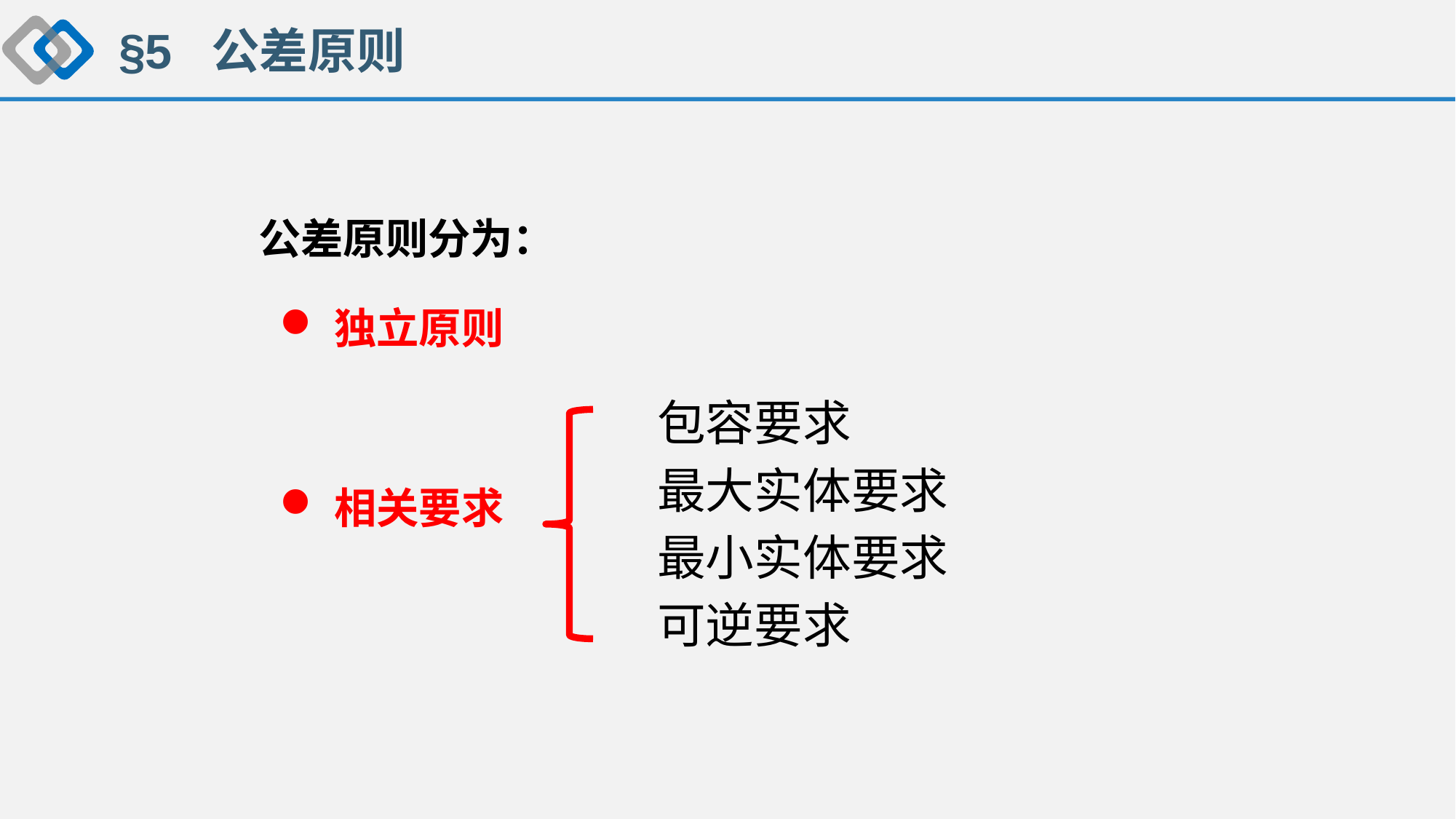

§5  公差原则

公差原则分为：
独立原则

相关要求
包容要求
最大实体要求
最小实体要求
可逆要求